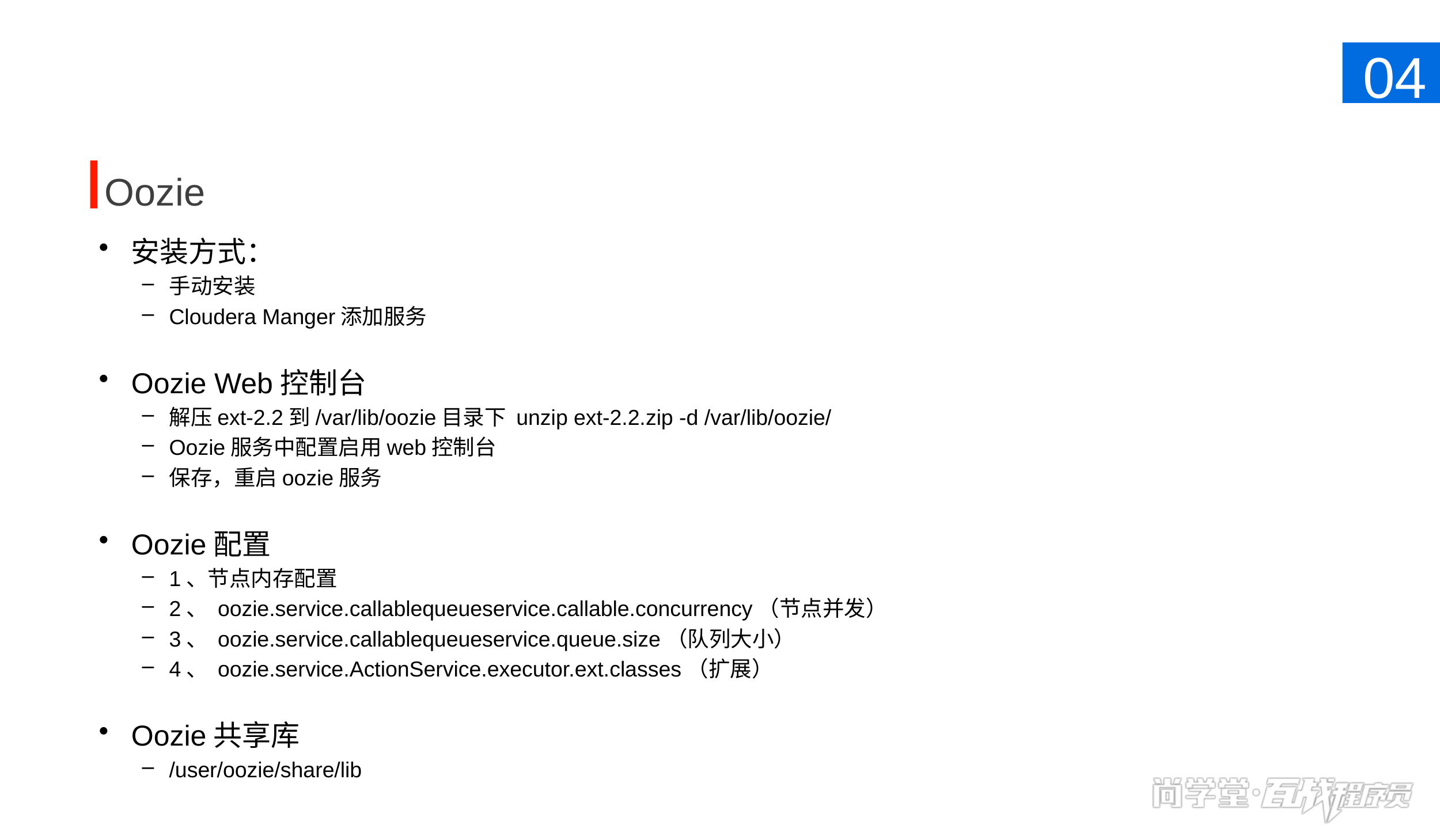

04

Oozie
安装方式：
手动安装
Cloudera Manger添加服务

Oozie Web控制台
解压ext-2.2到/var/lib/oozie目录下 unzip ext-2.2.zip -d /var/lib/oozie/
Oozie服务中配置启用web控制台
保存，重启oozie服务

Oozie配置
1、节点内存配置
2、 oozie.service.callablequeueservice.callable.concurrency（节点并发）
3、 oozie.service.callablequeueservice.queue.size（队列大小）
4、 oozie.service.ActionService.executor.ext.classes（扩展）

Oozie共享库
/user/oozie/share/lib